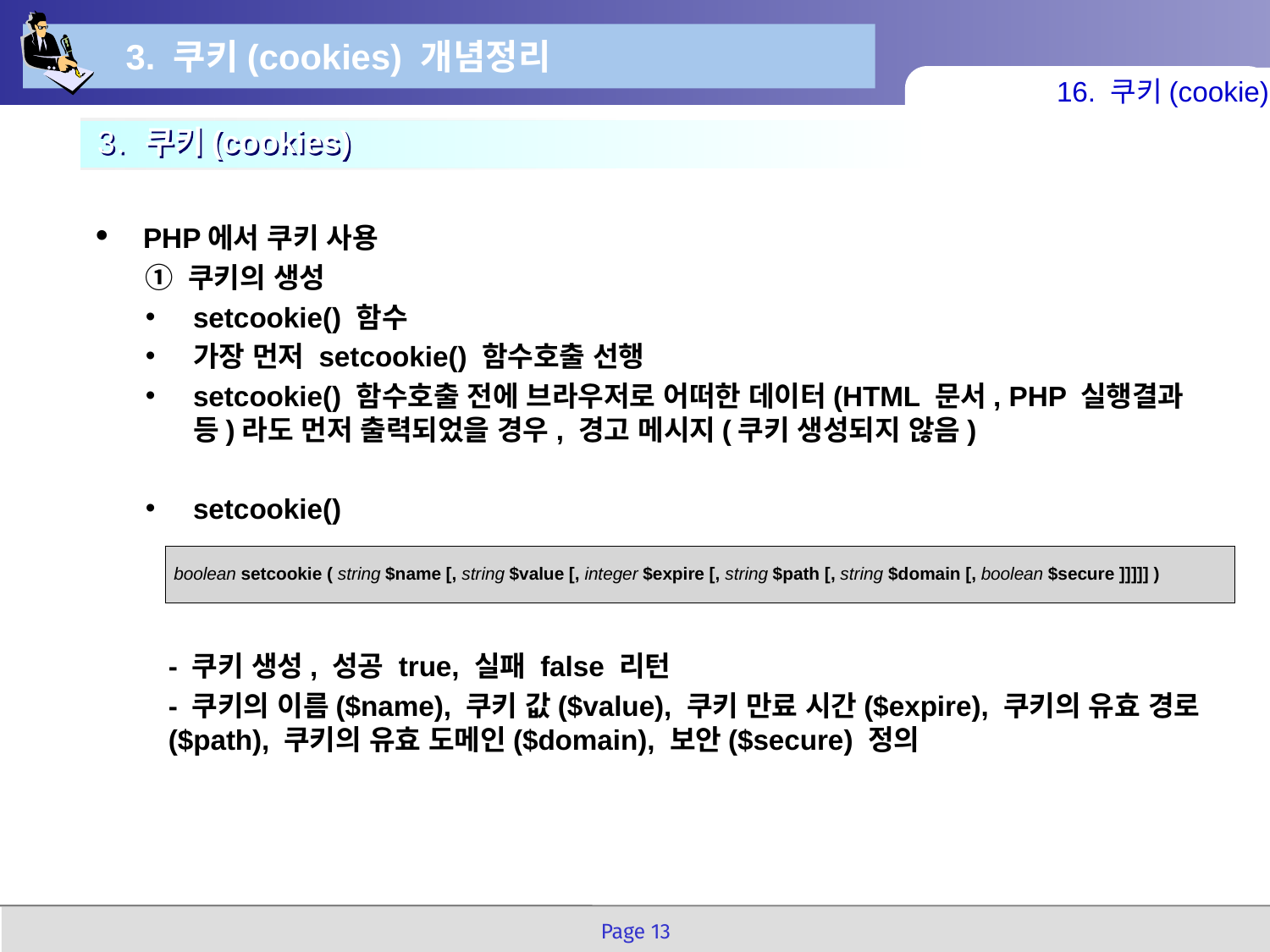

3. 쿠키(cookies) 개념정리
16. 쿠키(cookie)
3. 쿠키(cookies)

PHP에서 쿠키 사용
① 쿠키의 생성
setcookie() 함수
가장 먼저 setcookie() 함수호출 선행
setcookie() 함수호출 전에 브라우저로 어떠한 데이터(HTML 문서, PHP 실행결과 등)라도 먼저 출력되었을 경우, 경고 메시지(쿠키 생성되지 않음)

setcookie()

- 쿠키 생성, 성공 true, 실패 false 리턴
- 쿠키의 이름($name), 쿠키 값($value), 쿠키 만료 시간($expire), 쿠키의 유효 경로($path), 쿠키의 유효 도메인($domain), 보안($secure) 정의

| boolean setcookie ( string $name [, string $value [, integer $expire [, string $path [, string $domain [, boolean $secure ]]]]] ) |
| --- |
Page 13